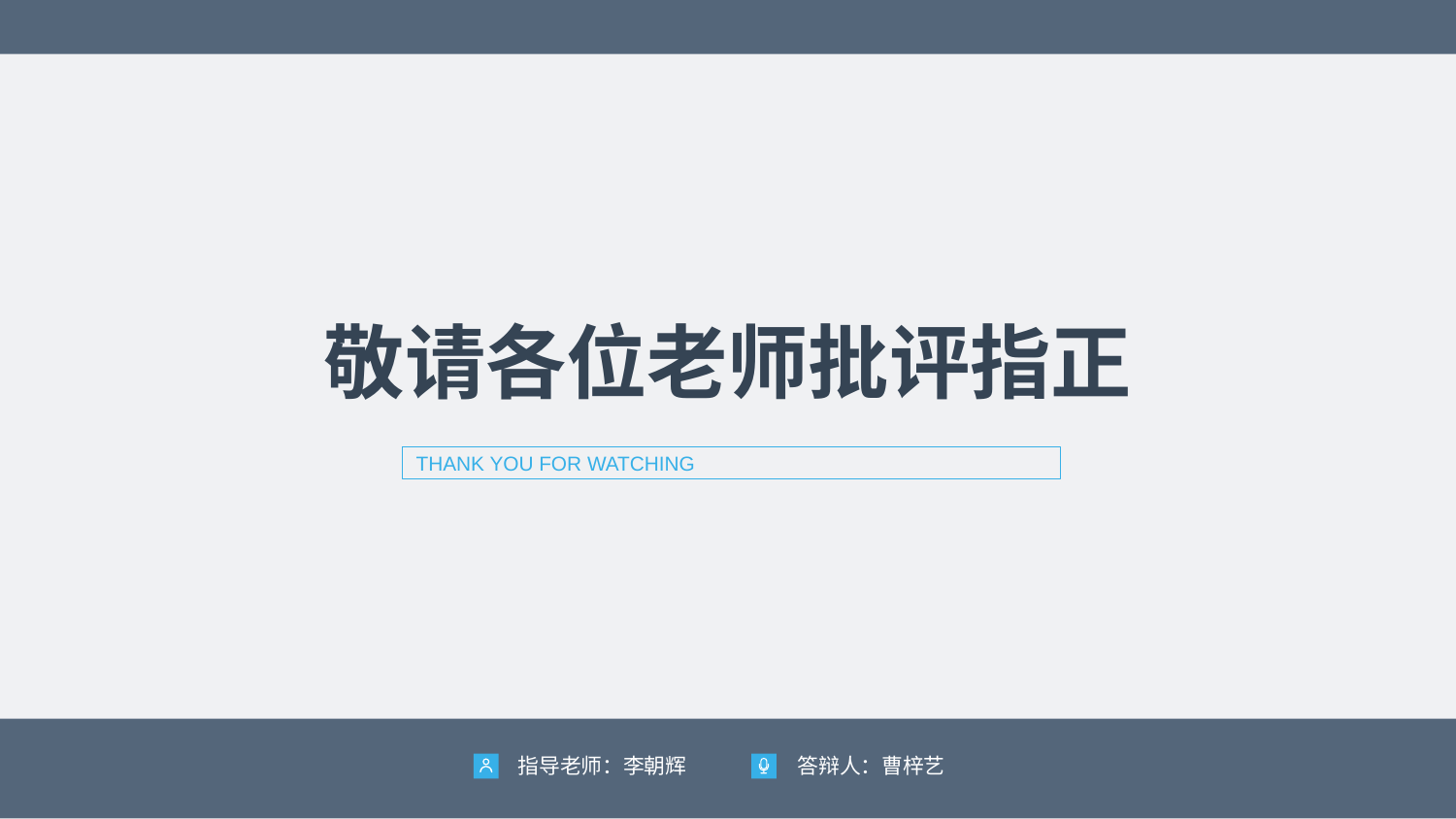

敬请各位老师批评指正
THANK YOU FOR WATCHING
指导老师：李朝辉
答辩人：曹梓艺